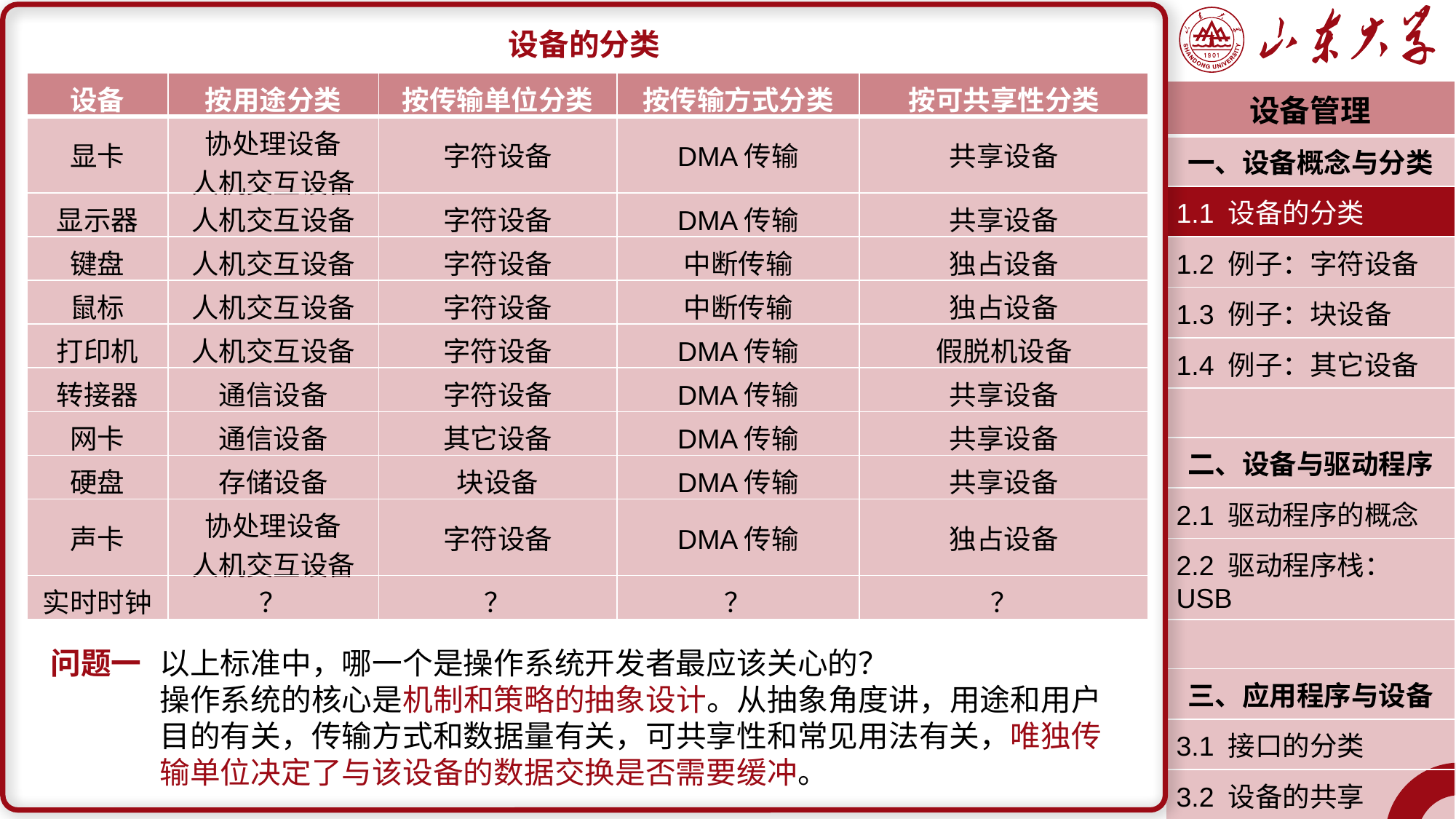

设备的分类

问题一	以上标准中，哪一个是操作系统开发者最应该关心的？
	操作系统的核心是机制和策略的抽象设计。从抽象角度讲，用途和用户	目的有关，传输方式和数据量有关，可共享性和常见用法有关，唯独传	输单位决定了与该设备的数据交换是否需要缓冲。
| 设备 | 按用途分类 | 按传输单位分类 | 按传输方式分类 | 按可共享性分类 |
| --- | --- | --- | --- | --- |
| 显卡 | 协处理设备 人机交互设备 | 字符设备 | DMA传输 | 共享设备 |
| 显示器 | 人机交互设备 | 字符设备 | DMA传输 | 共享设备 |
| 键盘 | 人机交互设备 | 字符设备 | 中断传输 | 独占设备 |
| 鼠标 | 人机交互设备 | 字符设备 | 中断传输 | 独占设备 |
| 打印机 | 人机交互设备 | 字符设备 | DMA传输 | 假脱机设备 |
| 转接器 | 通信设备 | 字符设备 | DMA传输 | 共享设备 |
| 网卡 | 通信设备 | 其它设备 | DMA传输 | 共享设备 |
| 硬盘 | 存储设备 | 块设备 | DMA传输 | 共享设备 |
| 声卡 | 协处理设备 人机交互设备 | 字符设备 | DMA传输 | 独占设备 |
| 实时时钟 | ？ | ？ | ？ | ？ |
| 设备管理 |
| --- |
| 一、设备概念与分类 |
| 1.1 设备的分类 |
| 1.2 例子：字符设备 |
| 1.3 例子：块设备 |
| 1.4 例子：其它设备 |
|  |
| 二、设备与驱动程序 |
| 2.1 驱动程序的概念 |
| 2.2 驱动程序栈：USB |
|  |
| 三、应用程序与设备 |
| 3.1 接口的分类 |
| 3.2 设备的共享 |
| 潘润宇 2023.04 |